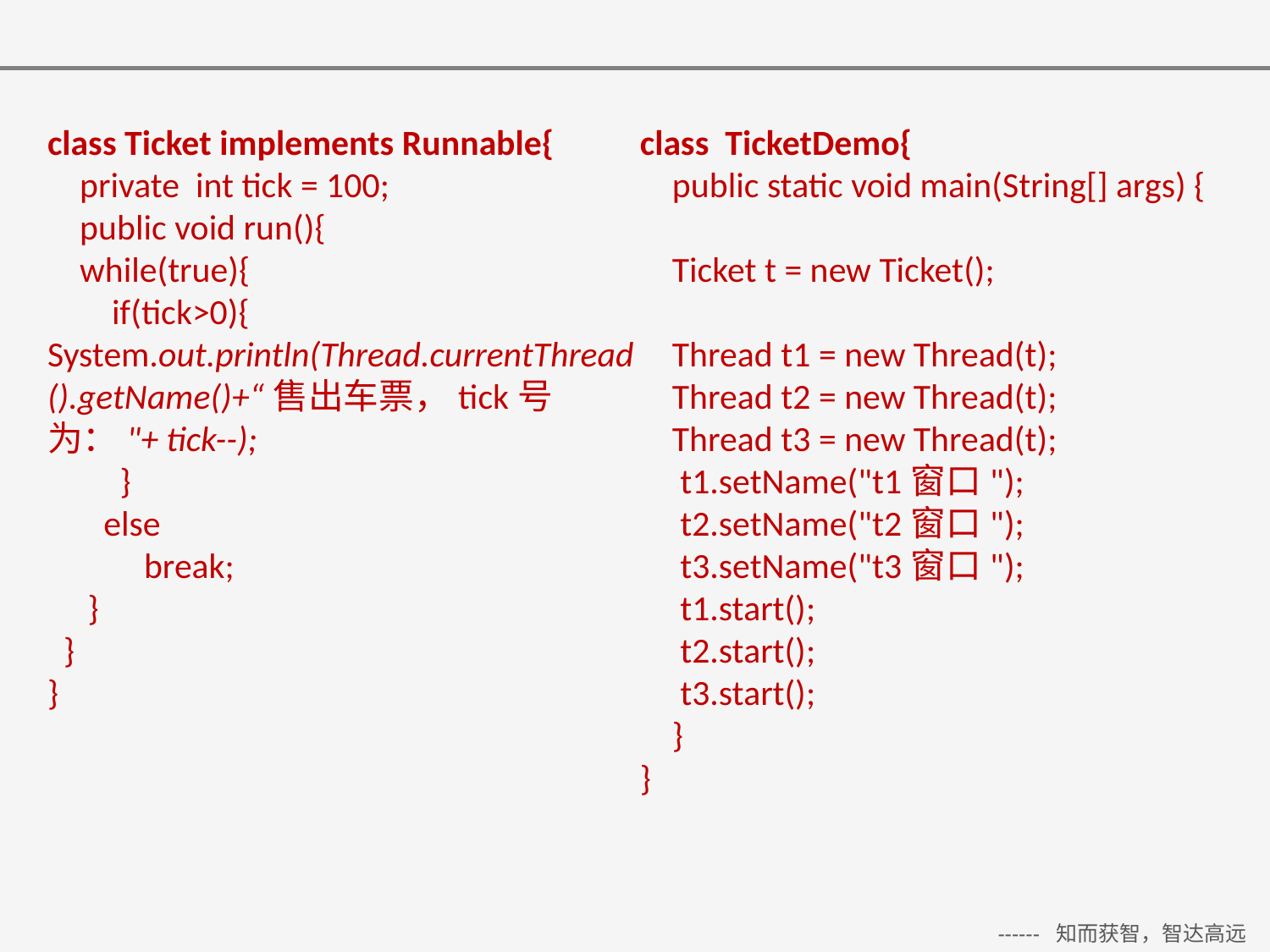

class Ticket implements Runnable{
    private  int tick = 100;
    public void run(){
    while(true){
        if(tick>0){
System.out.println(Thread.currentThread().getName()+“售出车票，tick号为："+ tick--);
         }
       else
            break;
     }
  }
}

class  TicketDemo{
    public static void main(String[] args) {

    Ticket t = new Ticket();

    Thread t1 = new Thread(t);
    Thread t2 = new Thread(t);
    Thread t3 = new Thread(t);
     t1.setName("t1窗口");
     t2.setName("t2窗口");
     t3.setName("t3窗口");
     t1.start();
     t2.start();
     t3.start();
    }
}